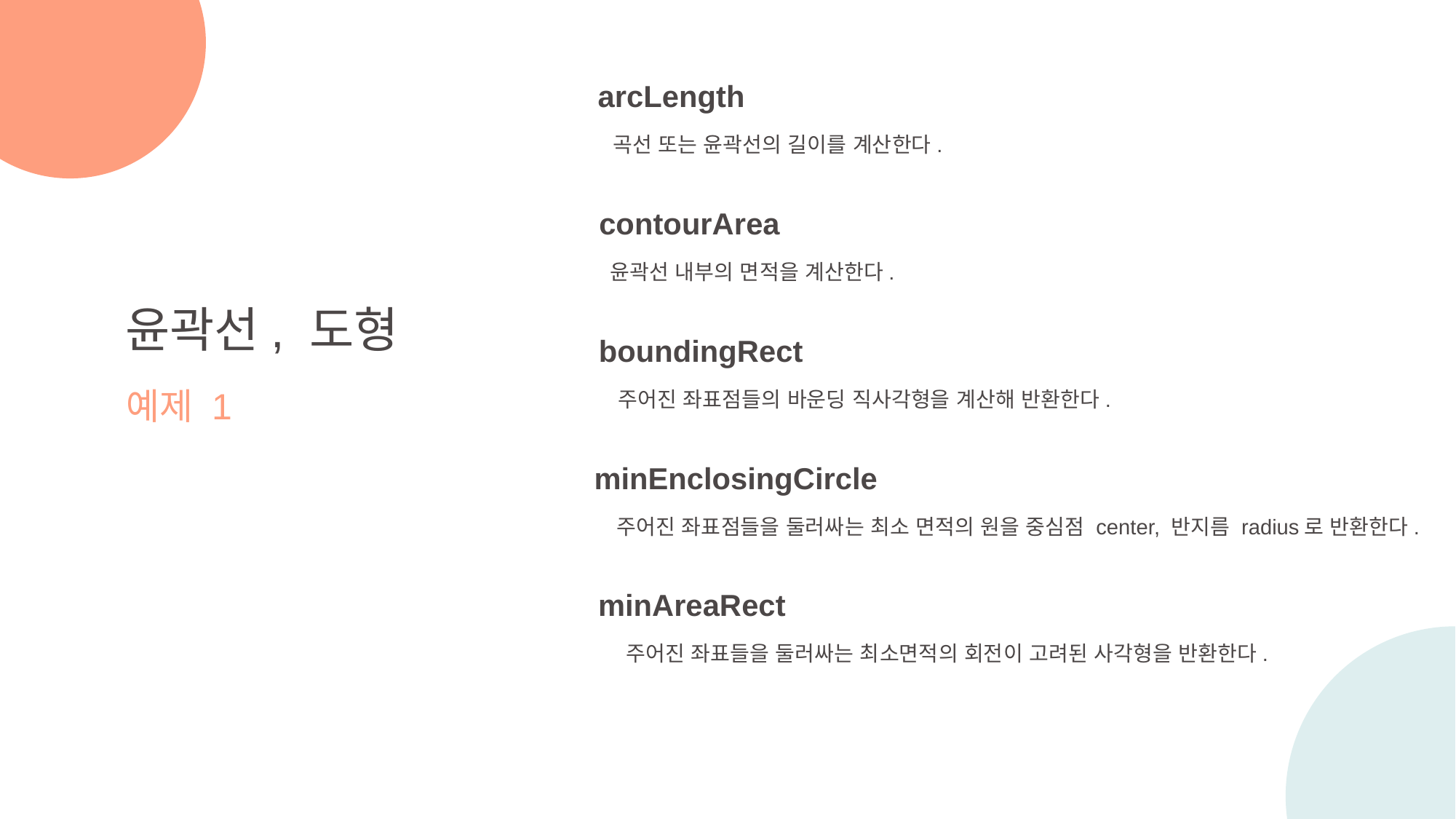

arcLength
곡선 또는 윤곽선의 길이를 계산한다.
contourArea
윤곽선 내부의 면적을 계산한다.
윤곽선, 도형
예제 1
boundingRect
주어진 좌표점들의 바운딩 직사각형을 계산해 반환한다.
minEnclosingCircle
주어진 좌표점들을 둘러싸는 최소 면적의 원을 중심점 center, 반지름 radius로 반환한다.
minAreaRect
주어진 좌표들을 둘러싸는 최소면적의 회전이 고려된 사각형을 반환한다.